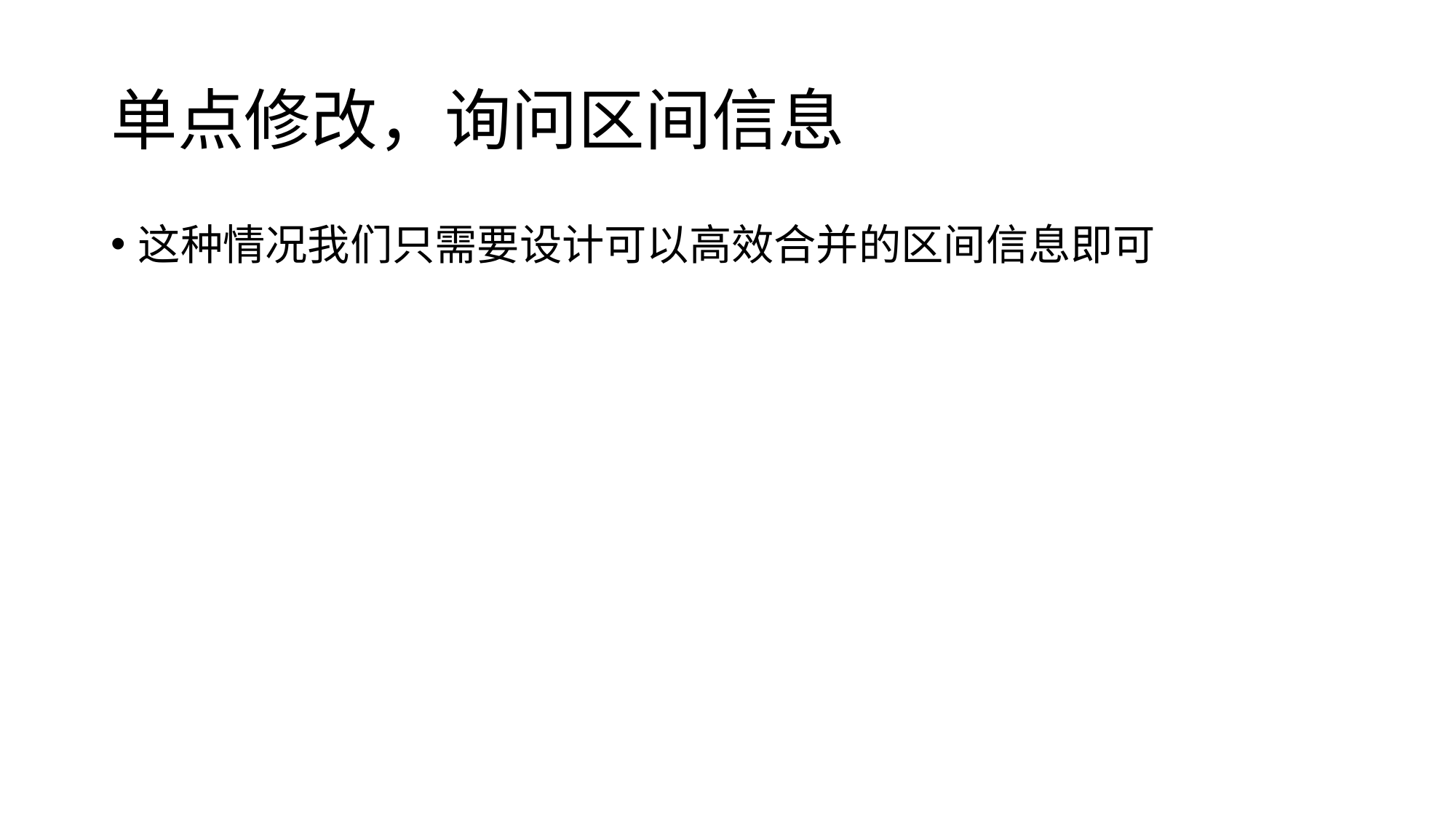

# 单点修改，询问区间信息
这种情况我们只需要设计可以高效合并的区间信息即可